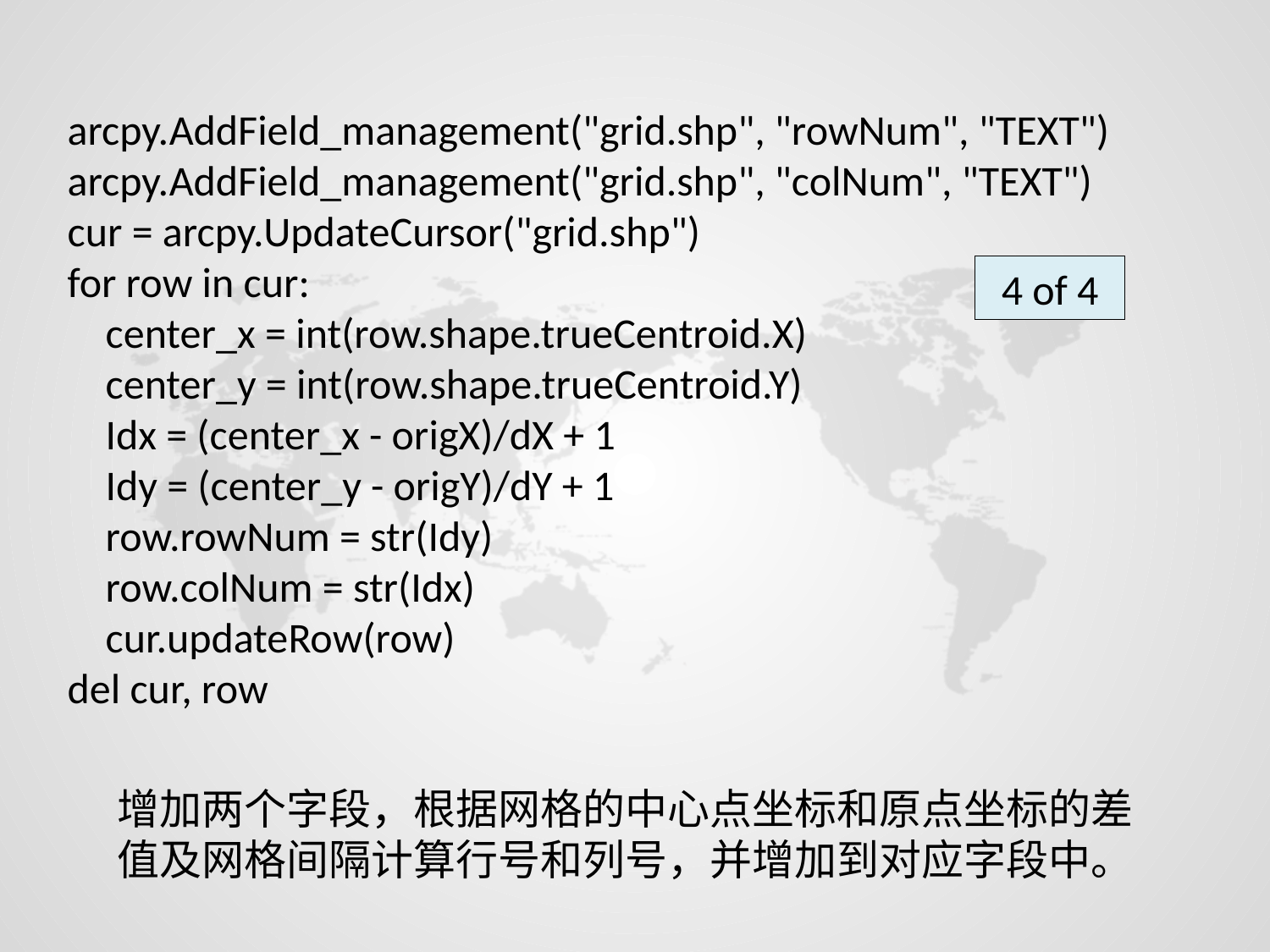

arcpy.AddField_management("grid.shp", "rowNum", "TEXT")
arcpy.AddField_management("grid.shp", "colNum", "TEXT")
cur = arcpy.UpdateCursor("grid.shp")
for row in cur:
    center_x = int(row.shape.trueCentroid.X)
    center_y = int(row.shape.trueCentroid.Y)
    Idx = (center_x - origX)/dX + 1
    Idy = (center_y - origY)/dY + 1
    row.rowNum = str(Idy)
    row.colNum = str(Idx)
    cur.updateRow(row)
del cur, row
4 of 4
增加两个字段，根据网格的中心点坐标和原点坐标的差值及网格间隔计算行号和列号，并增加到对应字段中。